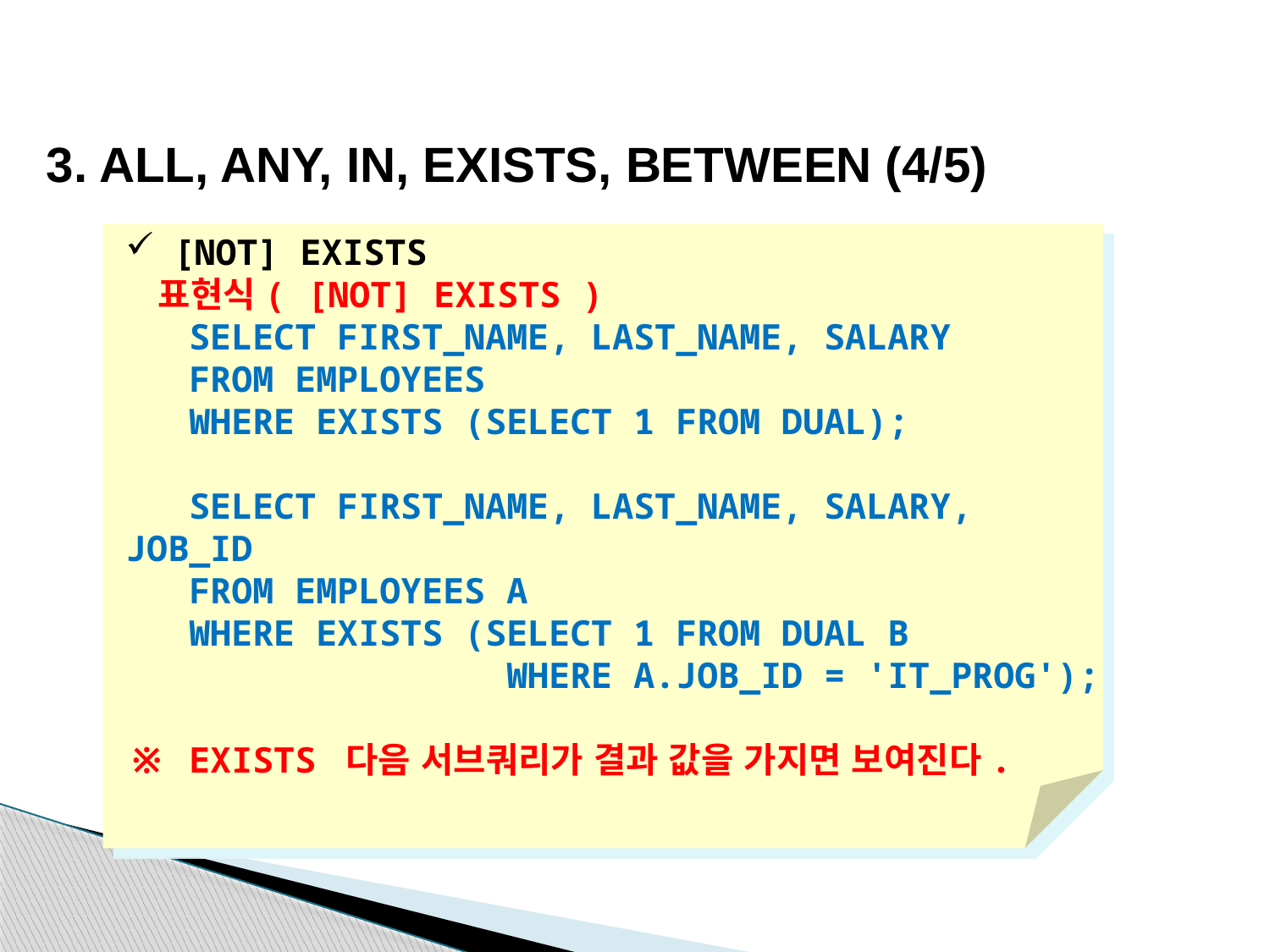

3. ALL, ANY, IN, EXISTS, BETWEEN (4/5)
[NOT] EXISTS
   표현식( [NOT] EXISTS )
   SELECT FIRST_NAME, LAST_NAME, SALARY
   FROM EMPLOYEES
   WHERE EXISTS (SELECT 1 FROM DUAL);

   SELECT FIRST_NAME, LAST_NAME, SALARY, JOB_ID
   FROM EMPLOYEES A
   WHERE EXISTS (SELECT 1 FROM DUAL B
   			WHERE A.JOB_ID = 'IT_PROG');

※ EXISTS 다음 서브쿼리가 결과 값을 가지면 보여진다.